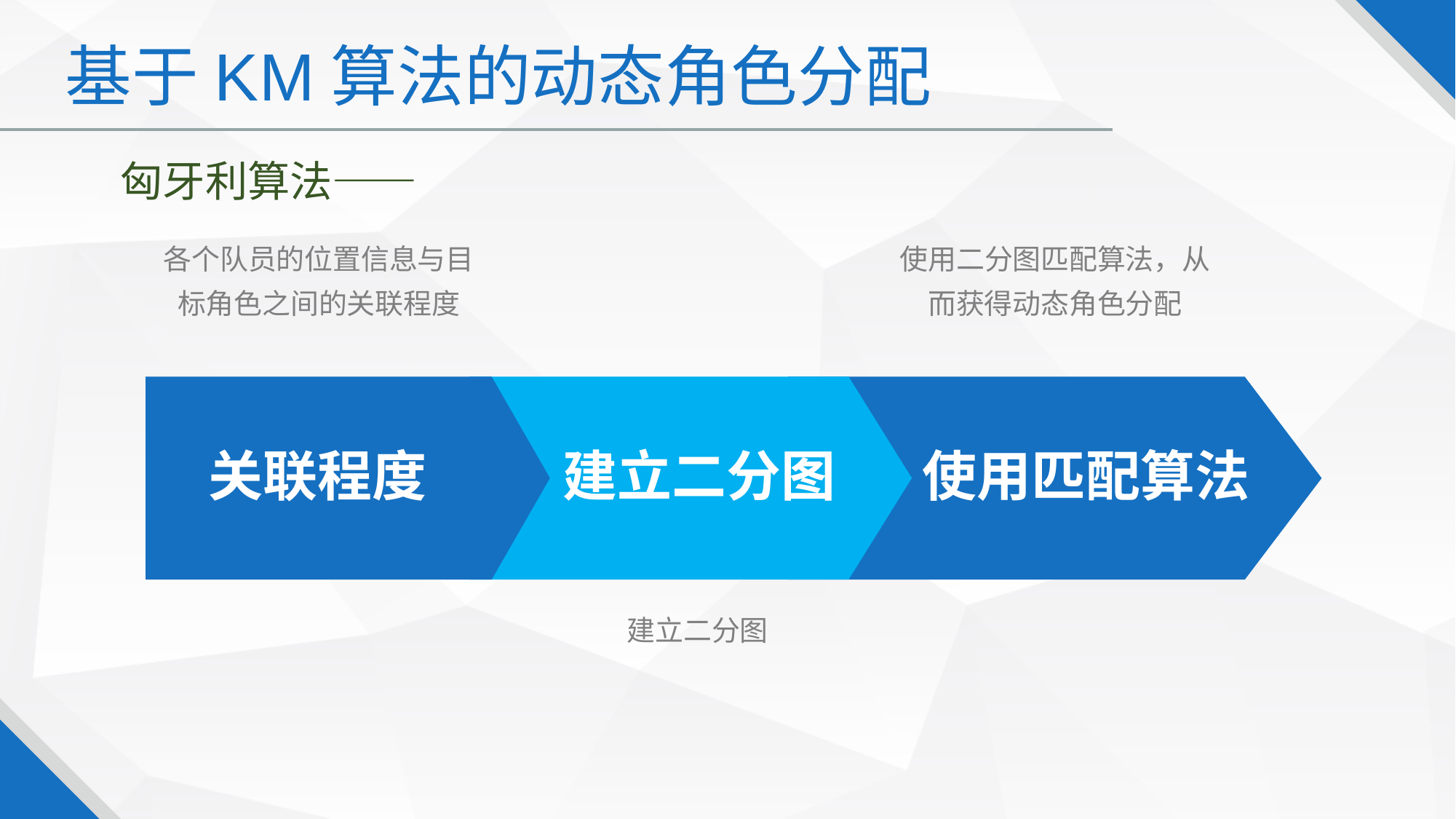

基于KM算法的动态角色分配
匈牙利算法——
各个队员的位置信息与目标角色之间的关联程度
使用二分图匹配算法，从而获得动态角色分配

关联程度

建立二分图

使用匹配算法
建立二分图